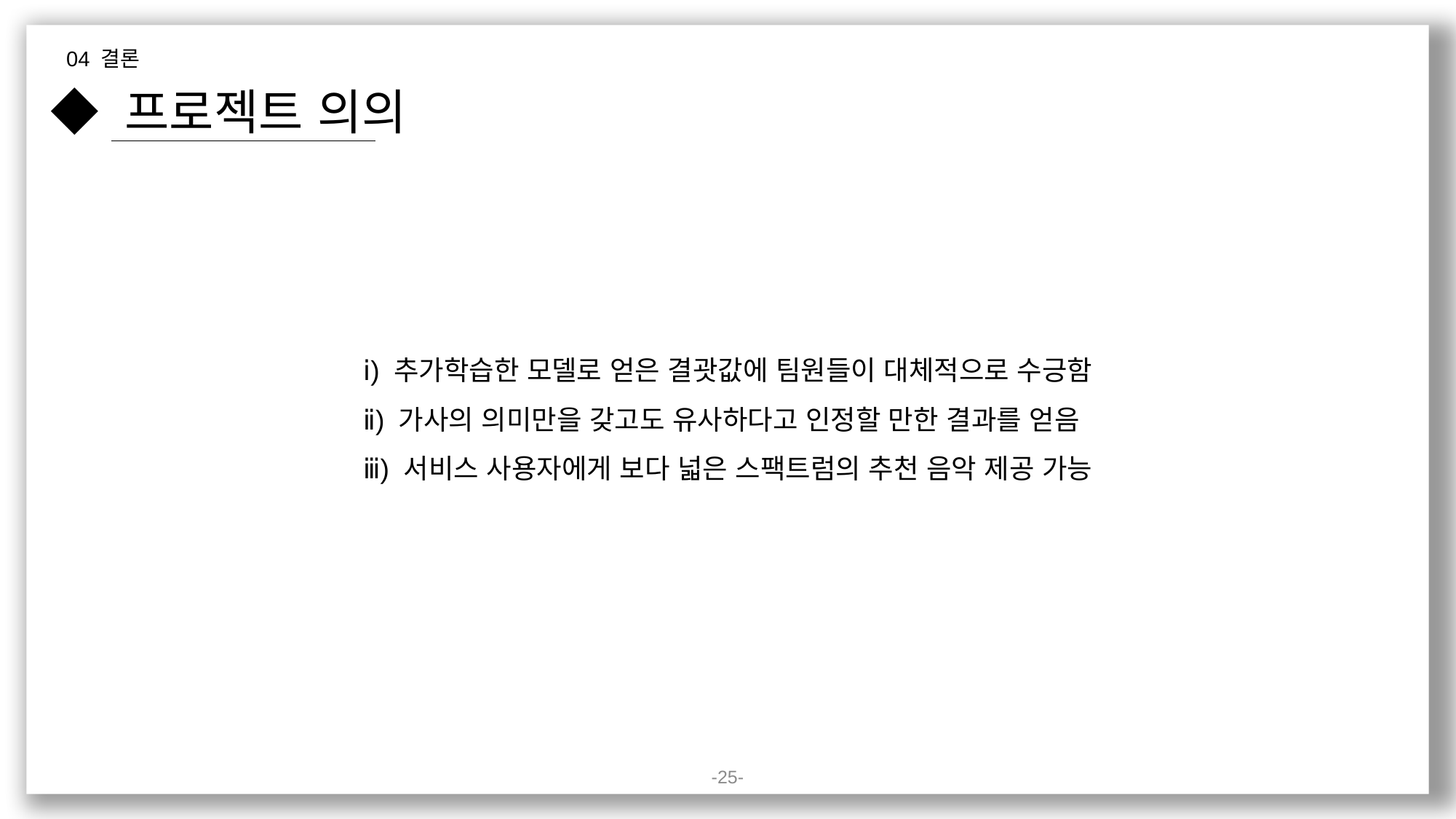

04 결론
◆ 프로젝트 의의
ⅰ) 추가학습한 모델로 얻은 결괏값에 팀원들이 대체적으로 수긍함
ⅱ) 가사의 의미만을 갖고도 유사하다고 인정할 만한 결과를 얻음
ⅲ) 서비스 사용자에게 보다 넓은 스팩트럼의 추천 음악 제공 가능
25